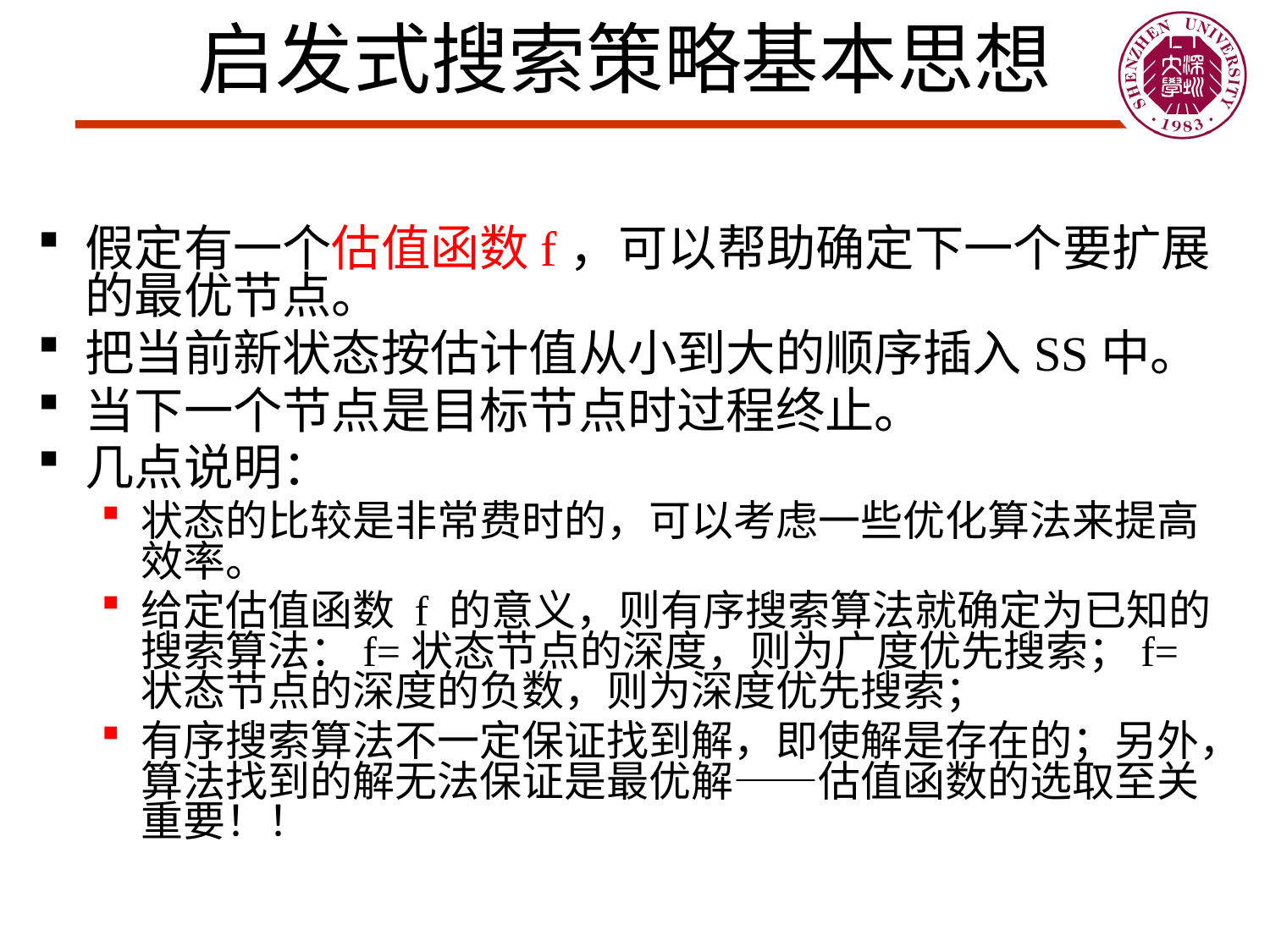

# 启发式搜索策略基本思想
假定有一个估值函数f，可以帮助确定下一个要扩展的最优节点。
把当前新状态按估计值从小到大的顺序插入SS中。
当下一个节点是目标节点时过程终止。
几点说明：
状态的比较是非常费时的，可以考虑一些优化算法来提高效率。
给定估值函数 f 的意义，则有序搜索算法就确定为已知的搜索算法：f=状态节点的深度，则为广度优先搜索；f=状态节点的深度的负数，则为深度优先搜索；
有序搜索算法不一定保证找到解，即使解是存在的；另外，算法找到的解无法保证是最优解——估值函数的选取至关重要！！
27